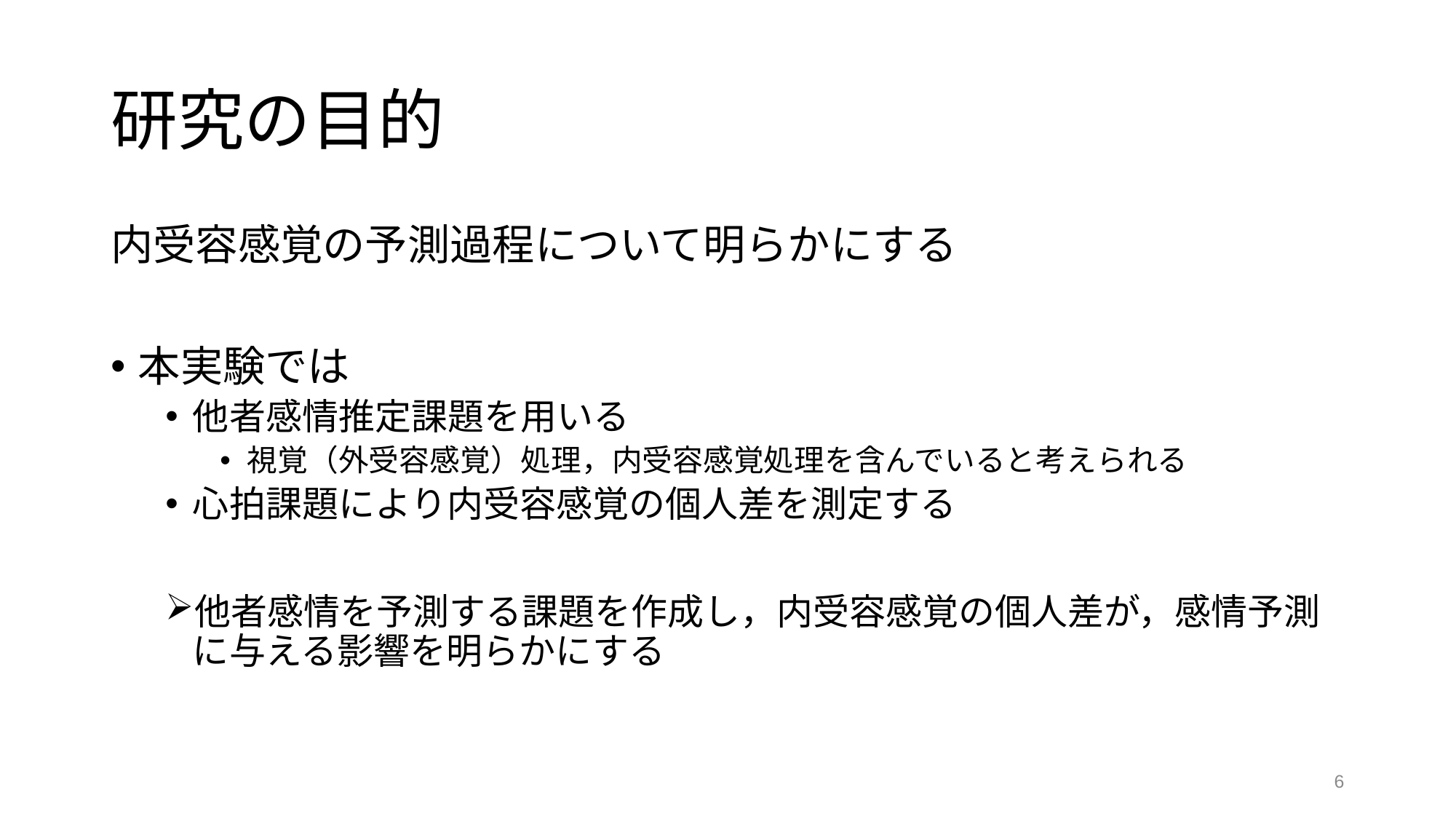

# 研究の目的
内受容感覚の予測過程について明らかにする

本実験では
他者感情推定課題を用いる
視覚（外受容感覚）処理，内受容感覚処理を含んでいると考えられる
心拍課題により内受容感覚の個人差を測定する

他者感情を予測する課題を作成し，内受容感覚の個人差が，感情予測に与える影響を明らかにする
6